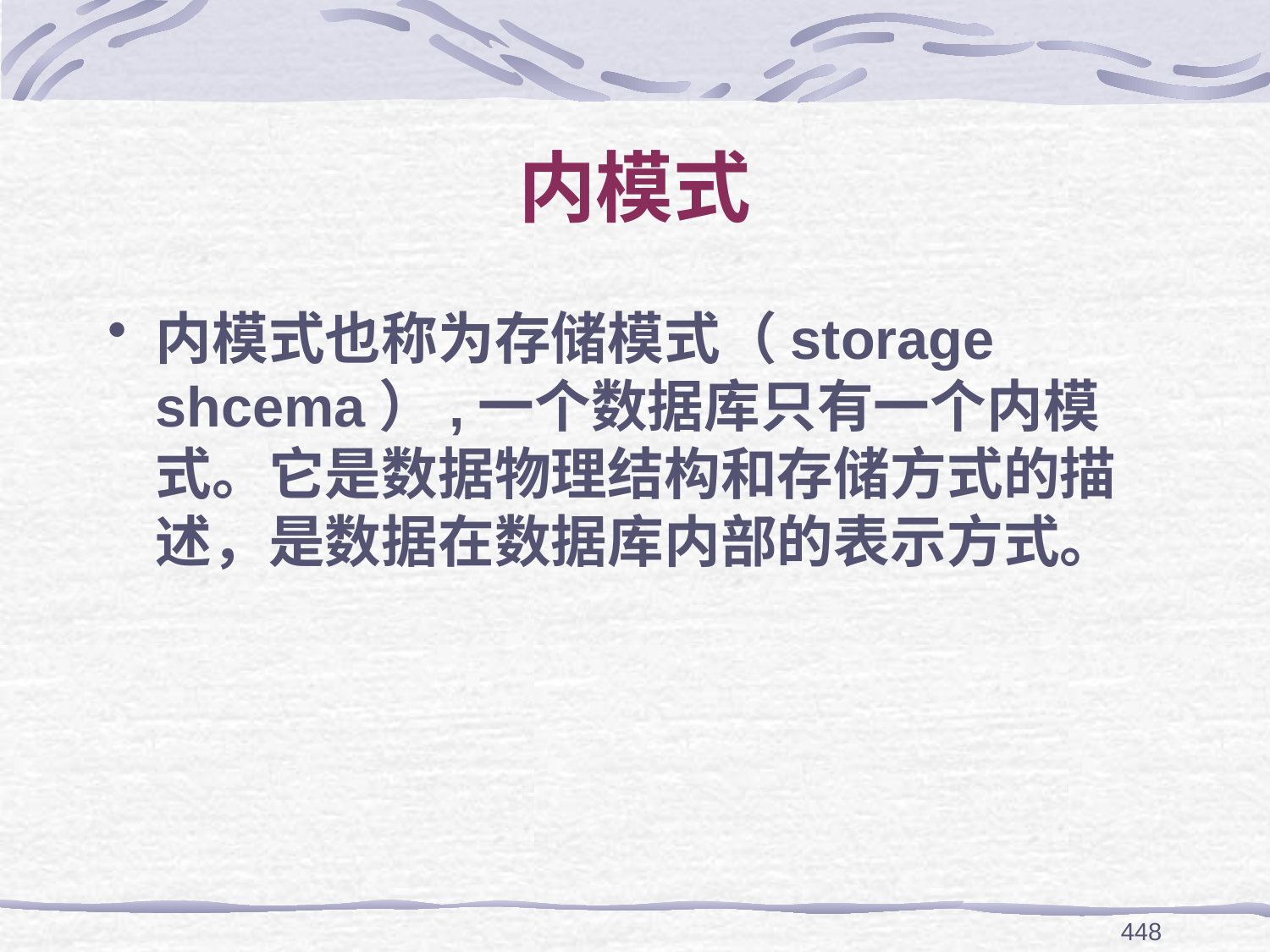

# 内模式
内模式也称为存储模式（storage shcema）,一个数据库只有一个内模式。它是数据物理结构和存储方式的描述，是数据在数据库内部的表示方式。

448